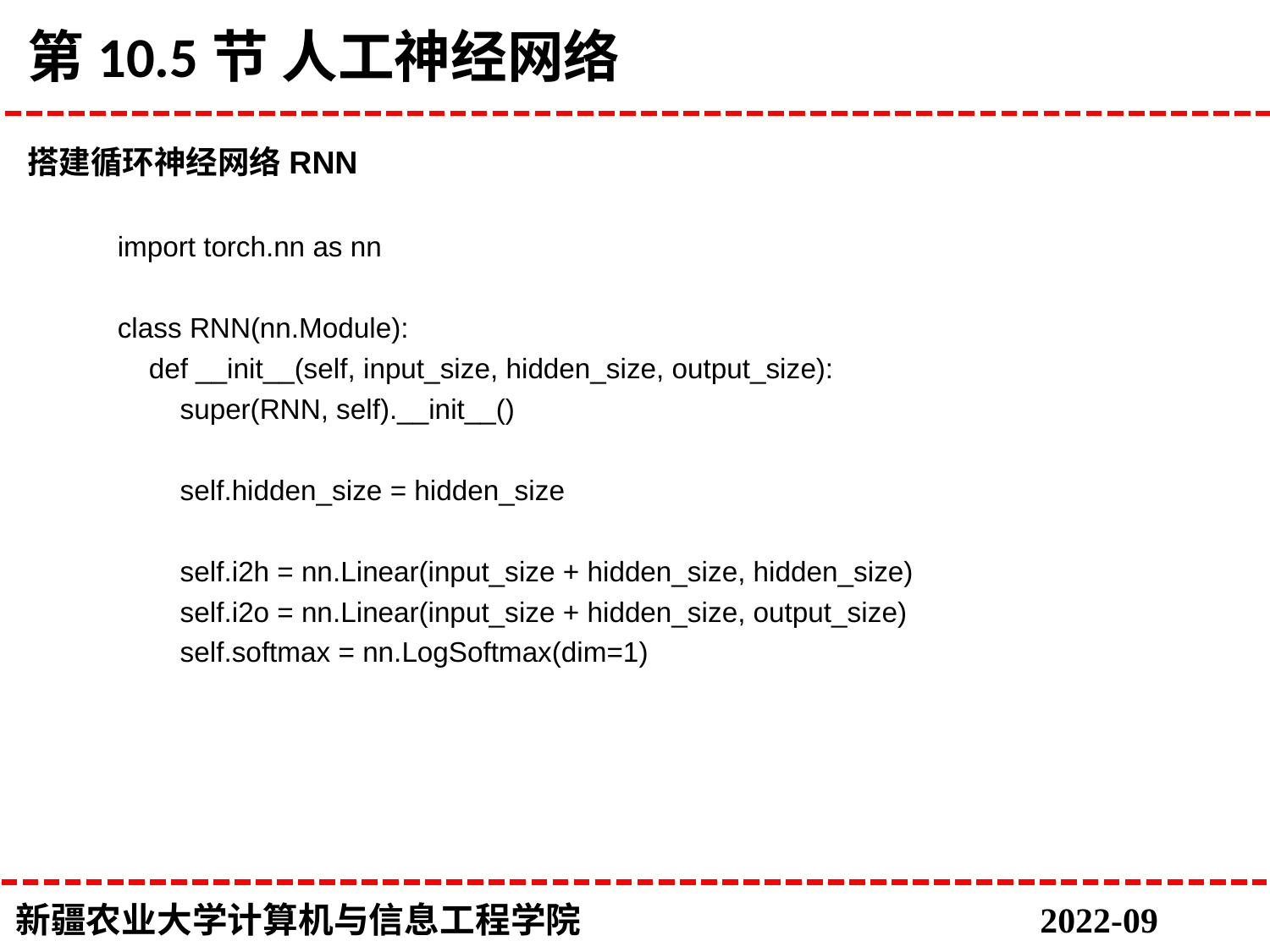

# 第10.5节 人工神经网络
搭建循环神经网络RNN
import torch.nn as nn

class RNN(nn.Module):
    def __init__(self, input_size, hidden_size, output_size):
        super(RNN, self).__init__()

        self.hidden_size = hidden_size

        self.i2h = nn.Linear(input_size + hidden_size, hidden_size)
        self.i2o = nn.Linear(input_size + hidden_size, output_size)
        self.softmax = nn.LogSoftmax(dim=1)